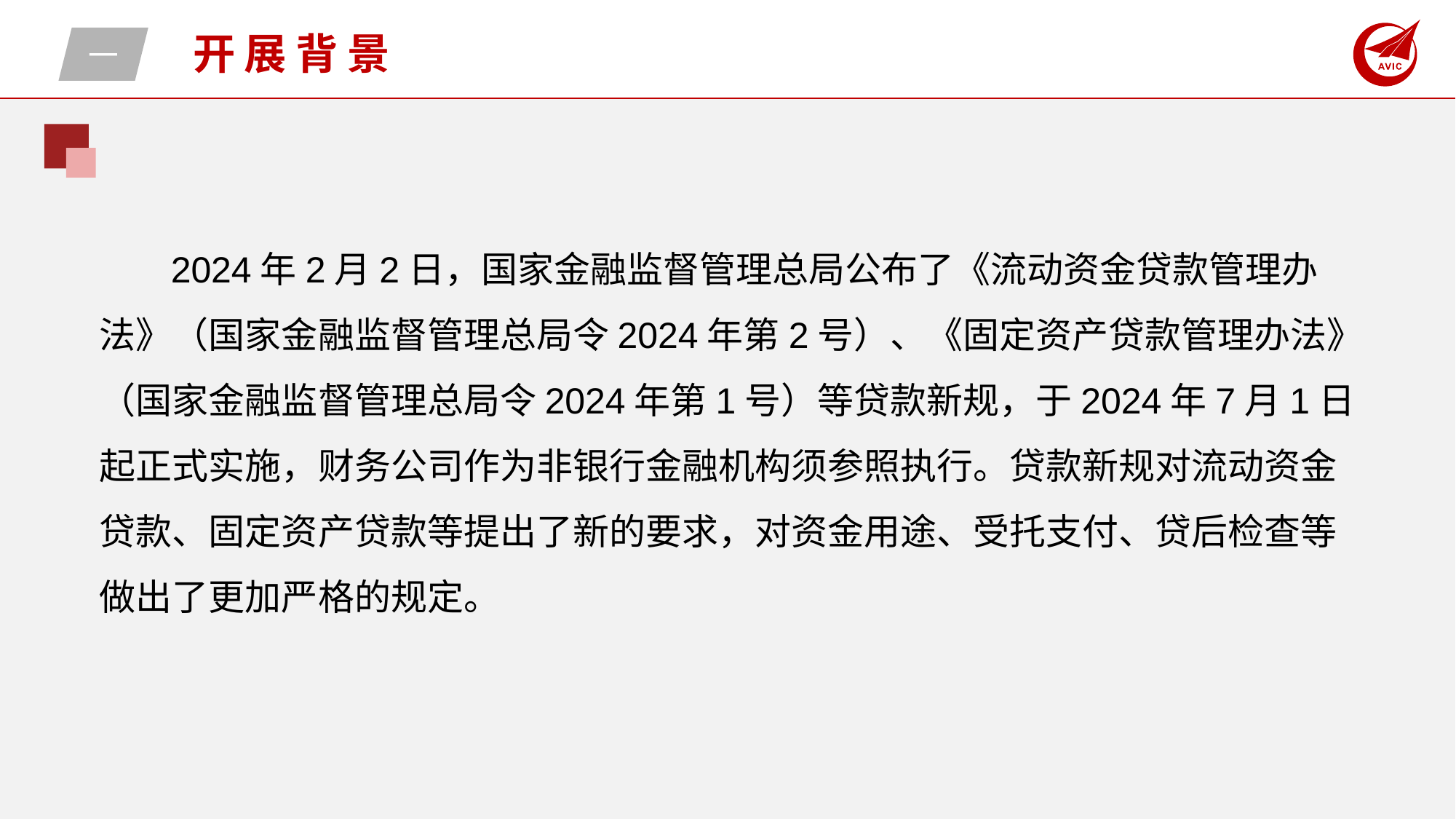

一
开展背景

       2024年2月2日，国家金融监督管理总局公布了《流动资金贷款管理办法》（国家金融监督管理总局令2024年第2号）、《固定资产贷款管理办法》（国家金融监督管理总局令2024年第1号）等贷款新规，于2024年7月1日起正式实施，财务公司作为非银行金融机构须参照执行。贷款新规对流动资金贷款、固定资产贷款等提出了新的要求，对资金用途、受托支付、贷后检查等做出了更加严格的规定。